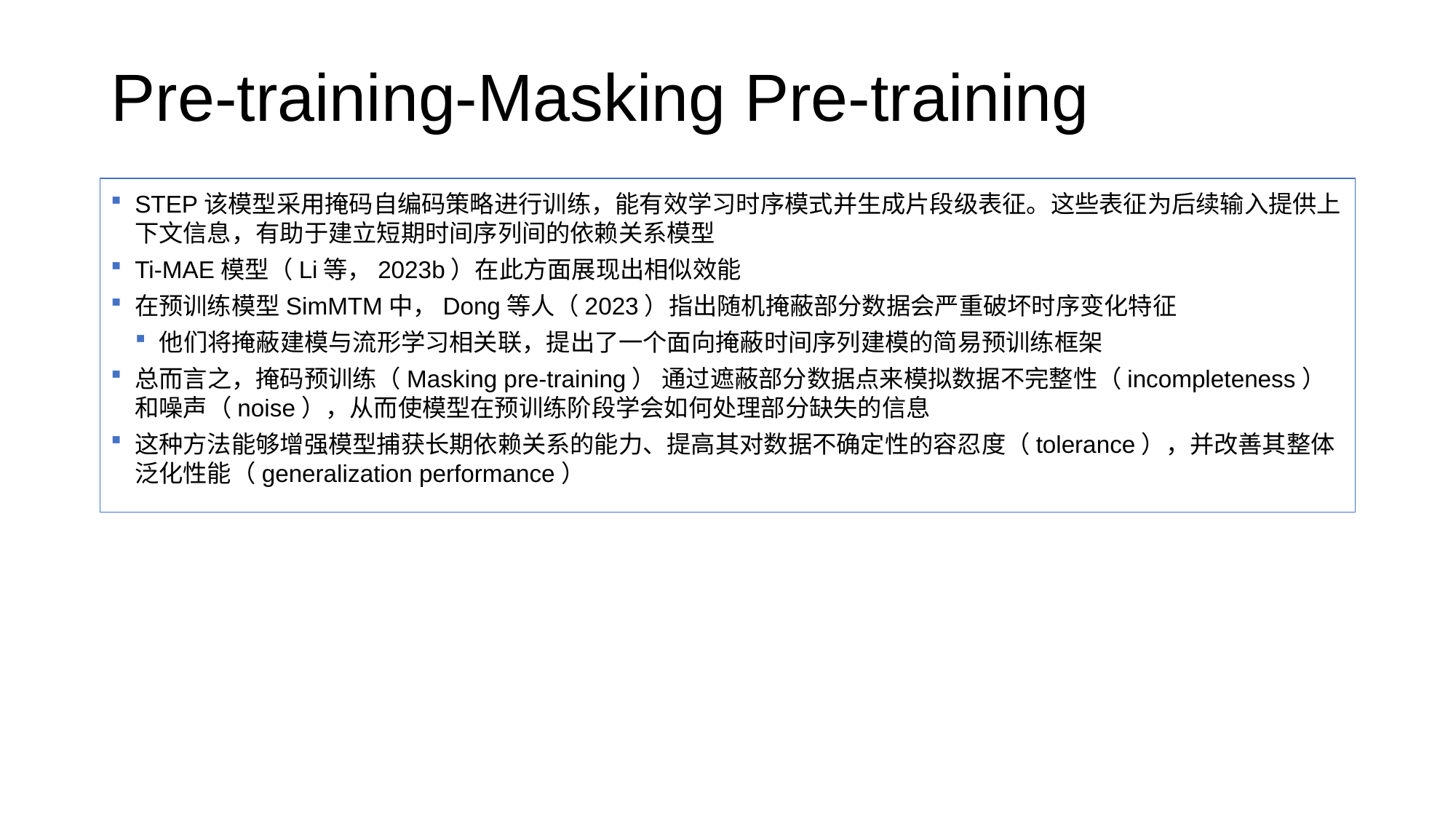

# Pre-training-Masking Pre-training
STEP该模型采用掩码自编码策略进行训练，能有效学习时序模式并生成片段级表征。这些表征为后续输入提供上下文信息，有助于建立短期时间序列间的依赖关系模型
Ti-MAE模型（Li等，2023b）在此方面展现出相似效能
在预训练模型SimMTM中，Dong等人（2023）指出随机掩蔽部分数据会严重破坏时序变化特征
他们将掩蔽建模与流形学习相关联，提出了一个面向掩蔽时间序列建模的简易预训练框架
总而言之，​​掩码预训练（Masking pre-training）​​ 通过遮蔽部分数据点来模拟​​数据不完整性（incompleteness）​​ 和​​噪声（noise）​​，从而​​使模型在预训练阶段学会如何处理部分缺失的信息​​
这种方法能够​​增强模型捕获长期依赖关系的能力​​、​​提高其对数据不确定性的容忍度（tolerance）​​，并​​改善其整体泛化性能（generalization performance）